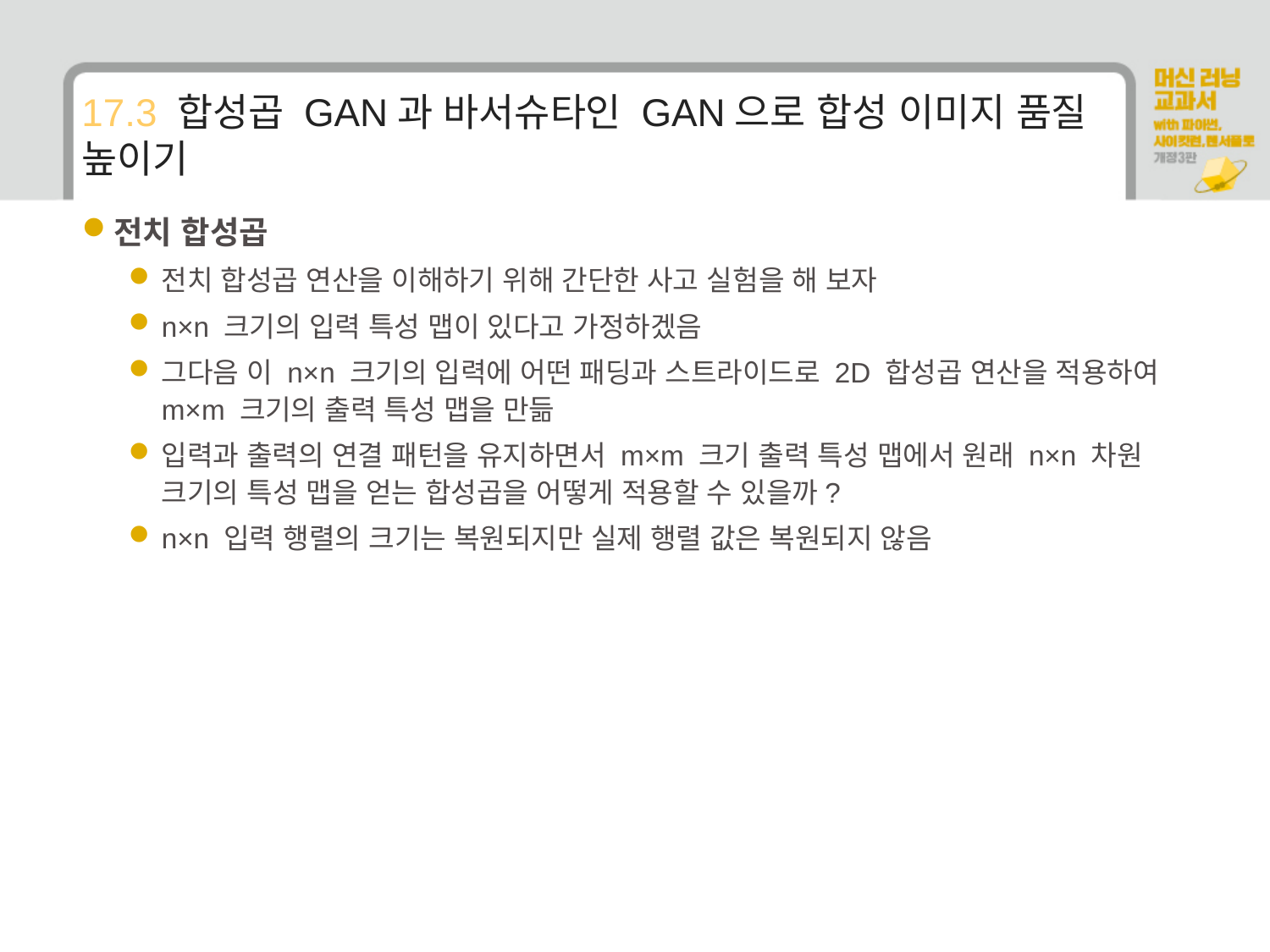

# 17.3 합성곱 GAN과 바서슈타인 GAN으로 합성 이미지 품질 높이기
전치 합성곱
전치 합성곱 연산을 이해하기 위해 간단한 사고 실험을 해 보자
n×n 크기의 입력 특성 맵이 있다고 가정하겠음
그다음 이 n×n 크기의 입력에 어떤 패딩과 스트라이드로 2D 합성곱 연산을 적용하여 m×m 크기의 출력 특성 맵을 만듦
입력과 출력의 연결 패턴을 유지하면서 m×m 크기 출력 특성 맵에서 원래 n×n 차원 크기의 특성 맵을 얻는 합성곱을 어떻게 적용할 수 있을까?
n×n 입력 행렬의 크기는 복원되지만 실제 행렬 값은 복원되지 않음